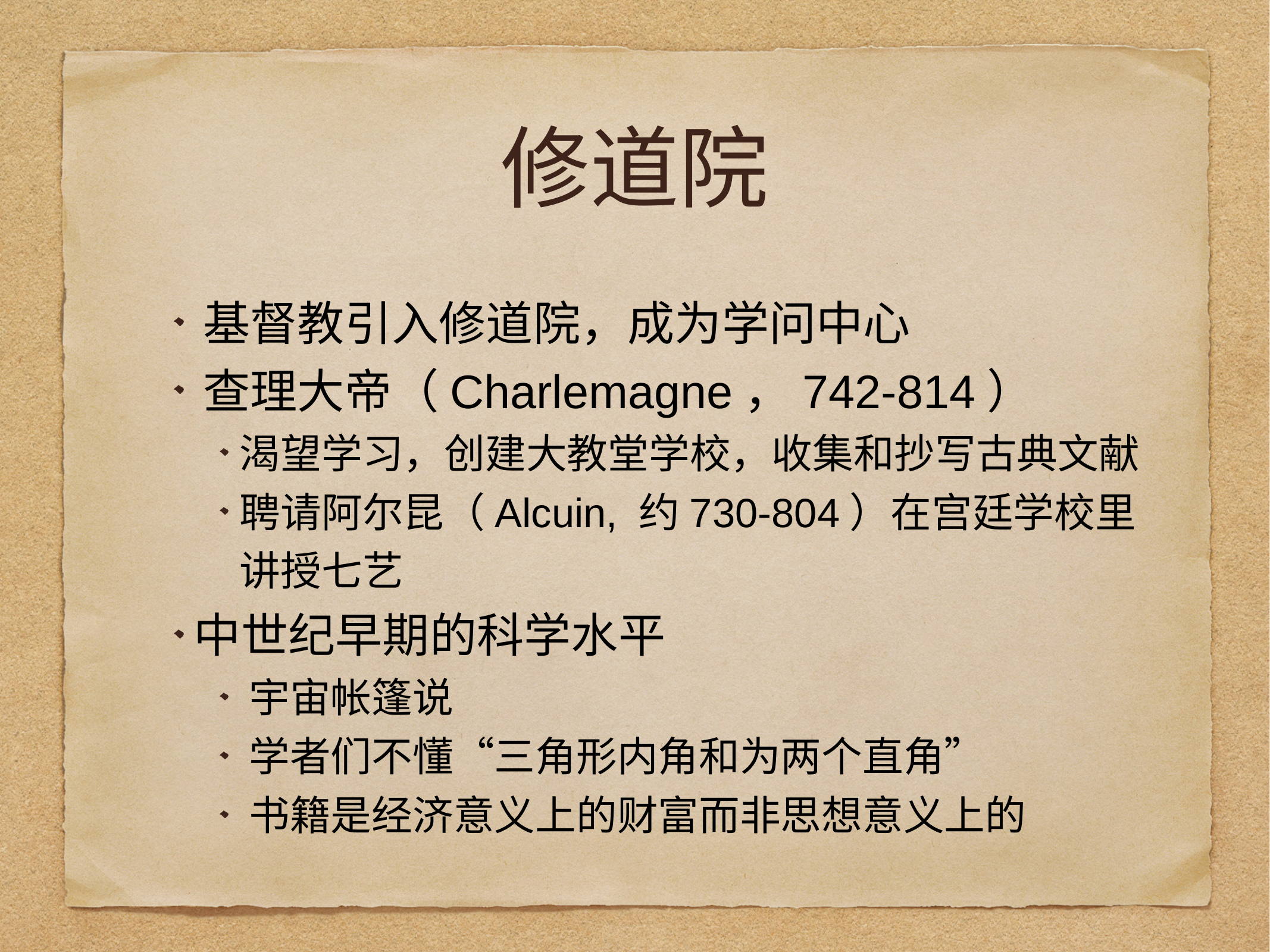

# 修道院
基督教引入修道院，成为学问中心
查理大帝（Charlemagne，742-814）
渴望学习，创建大教堂学校，收集和抄写古典文献
聘请阿尔昆（Alcuin, 约730-804）在宫廷学校里讲授七艺
中世纪早期的科学水平
宇宙帐篷说
学者们不懂“三角形内角和为两个直角”
书籍是经济意义上的财富而非思想意义上的